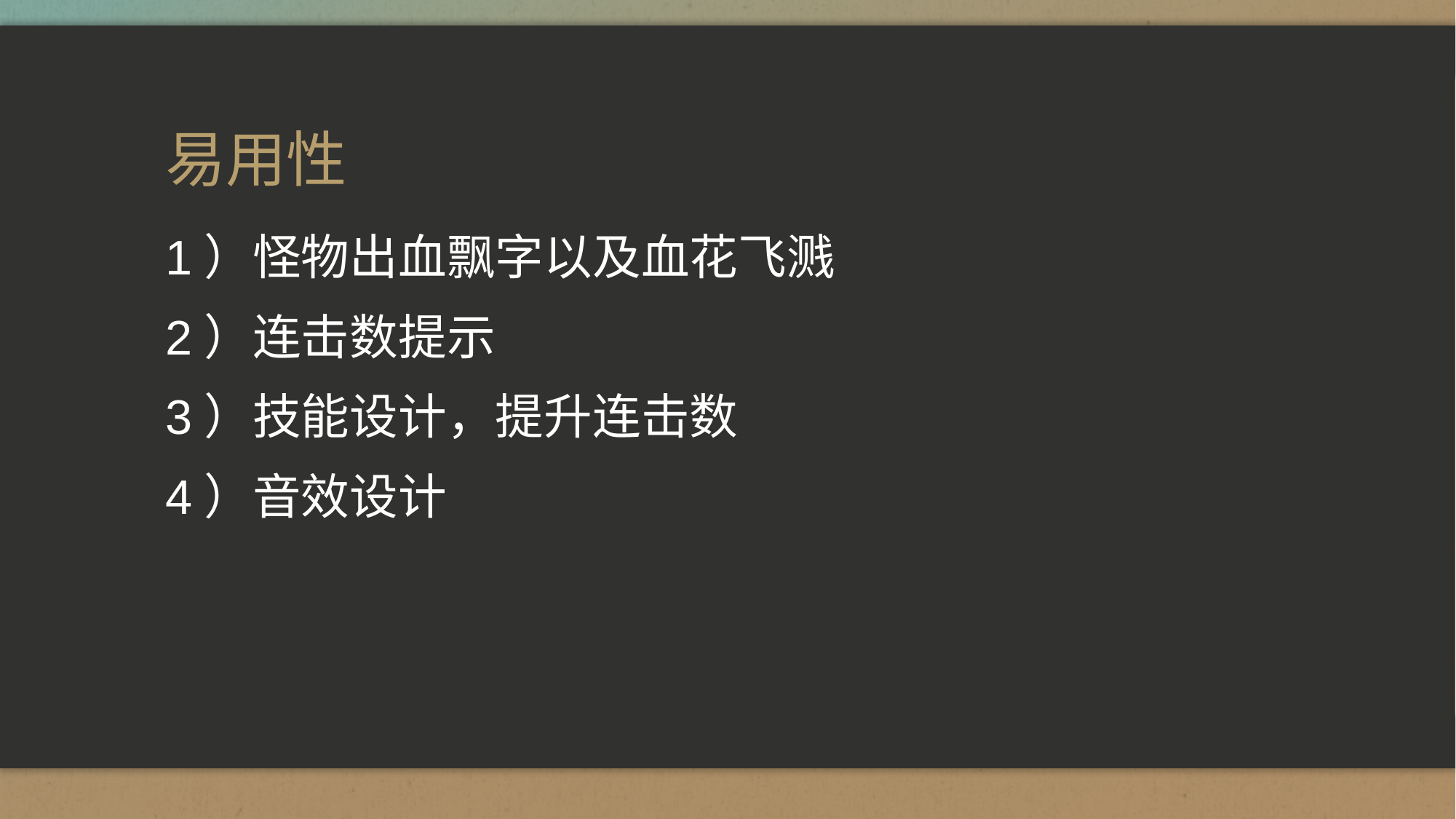

# 易用性
1）怪物出血飘字以及血花飞溅
2）连击数提示
3）技能设计，提升连击数
4）音效设计